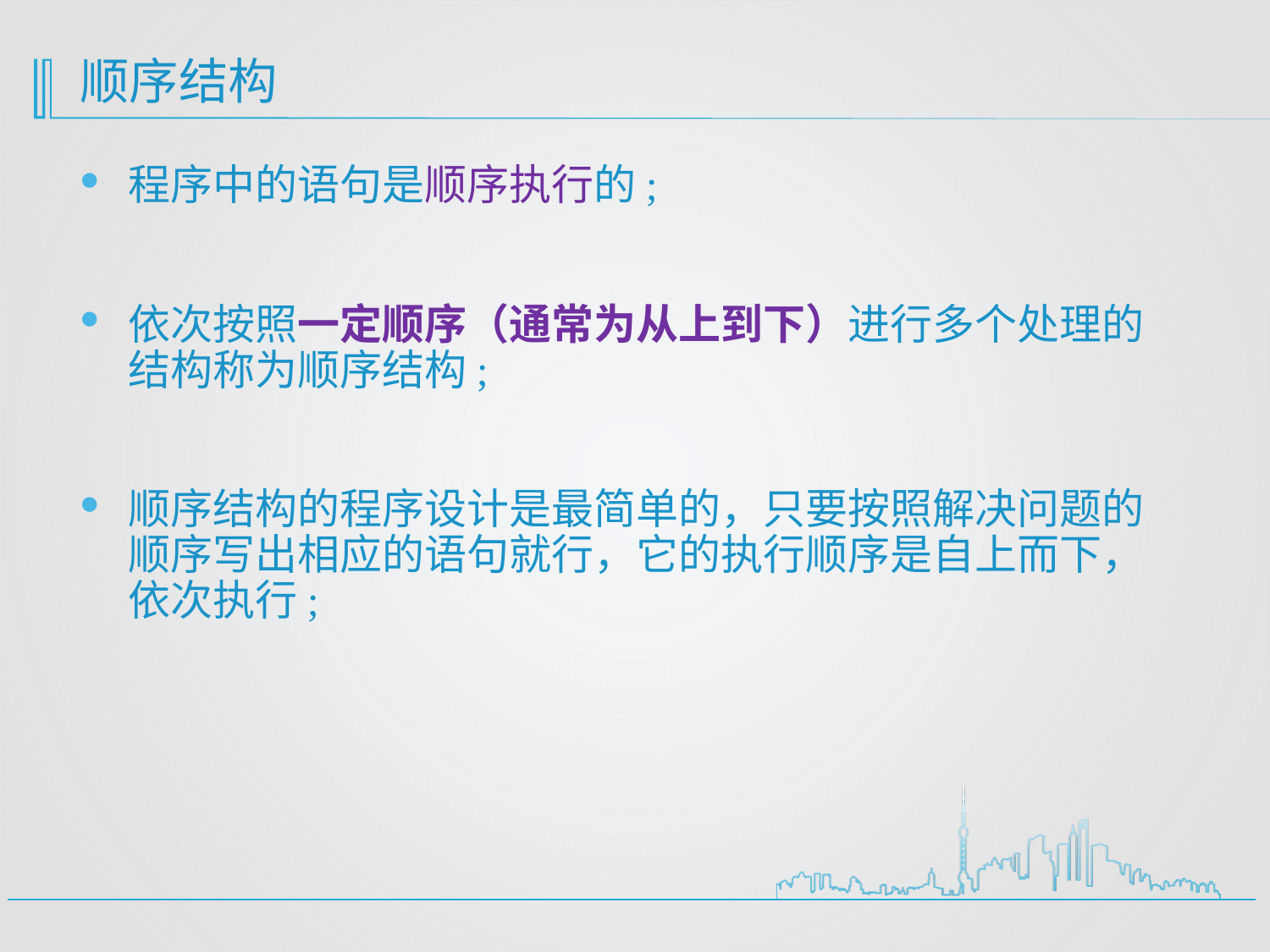

# 顺序结构
程序中的语句是顺序执行的;

依次按照一定顺序（通常为从上到下）进行多个处理的结构称为顺序结构;

顺序结构的程序设计是最简单的，只要按照解决问题的顺序写出相应的语句就行，它的执行顺序是自上而下，依次执行;